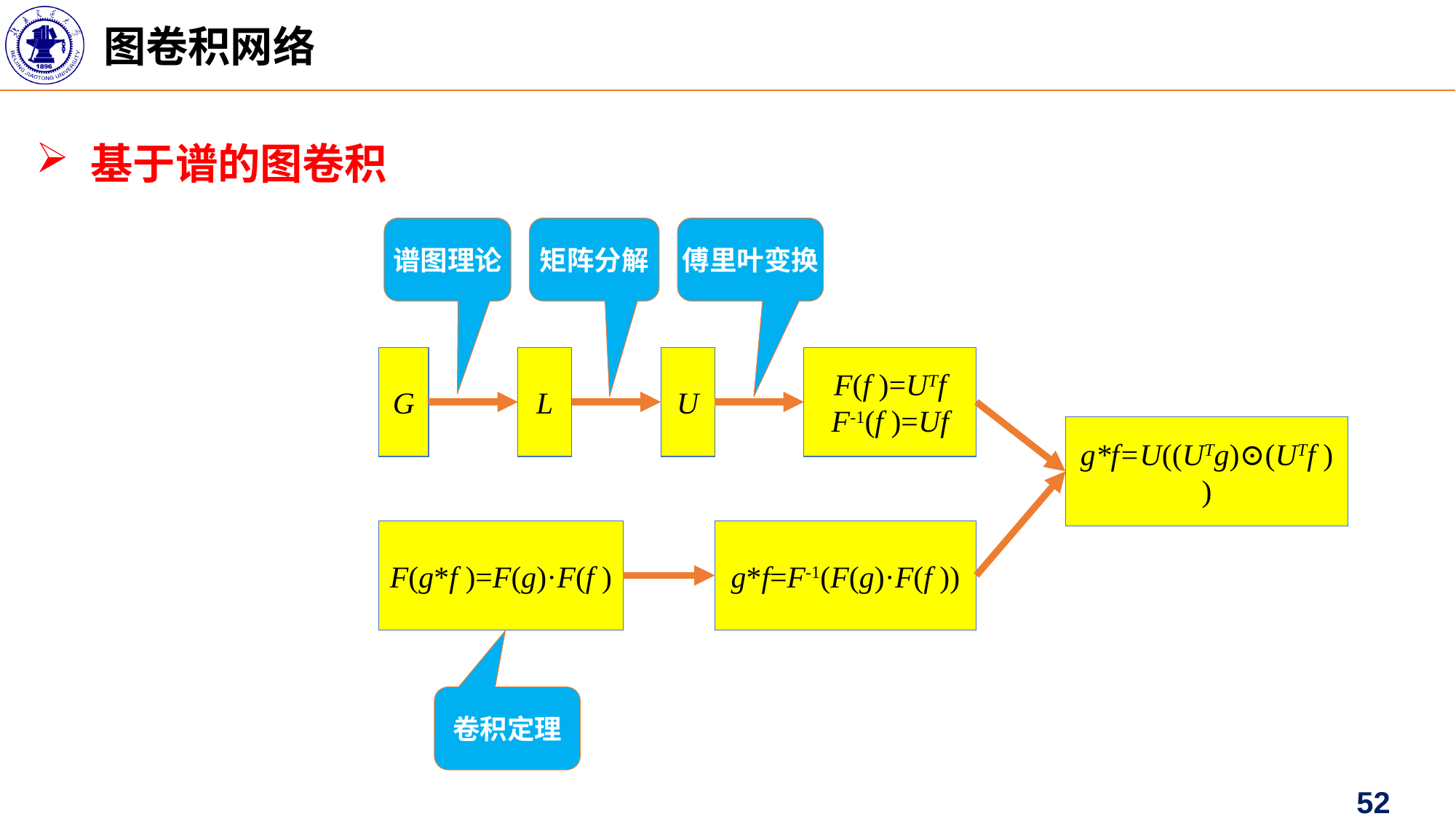

图卷积网络
基于谱的图卷积
谱图理论
矩阵分解
傅里叶变换
G
U
F(f )=UTf
F-1(f )=Uf
L
g*f=U((UTg)⊙(UTf ))
F(g*f )=F(g)·F(f )
g*f=F-1(F(g)·F(f ))
卷积定理